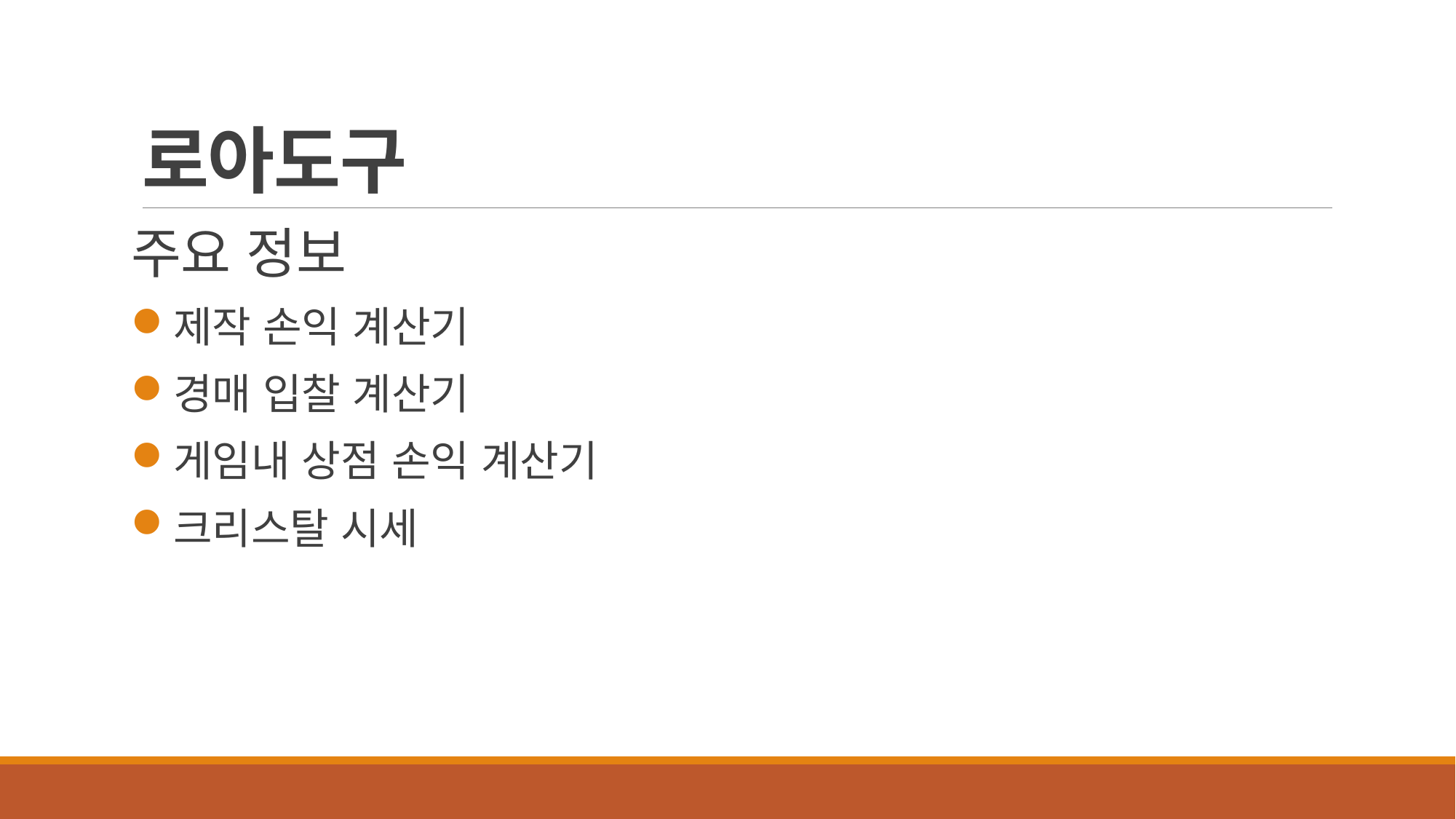

# 로아도구
주요 정보
제작 손익 계산기
경매 입찰 계산기
게임내 상점 손익 계산기
크리스탈 시세